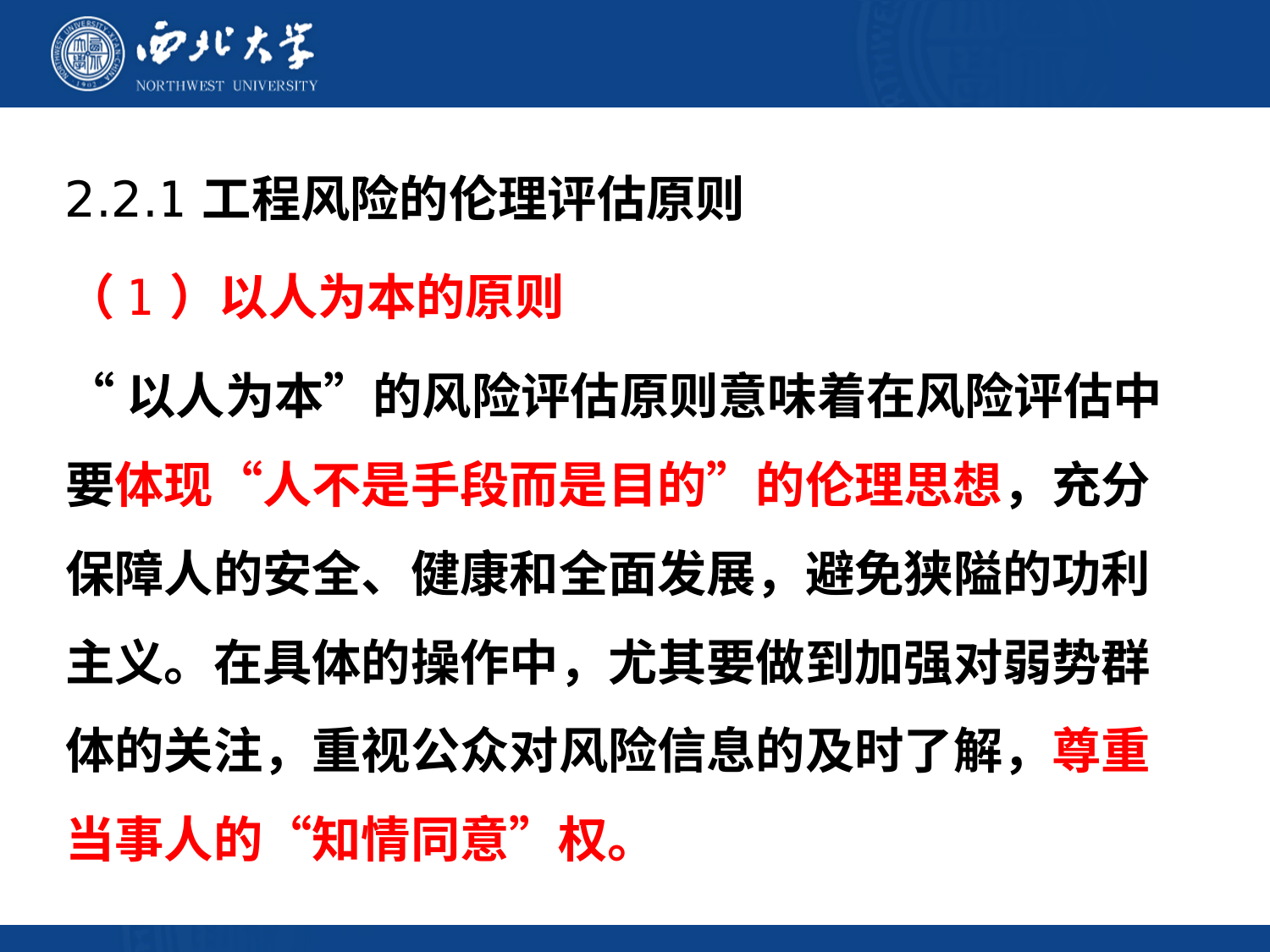

2.2.1工程风险的伦理评估原则
（1）以人为本的原则
“以人为本”的风险评估原则意味着在风险评估中要体现“人不是手段而是目的”的伦理思想，充分保障人的安全、健康和全面发展，避免狭隘的功利主义。在具体的操作中，尤其要做到加强对弱势群体的关注，重视公众对风险信息的及时了解，尊重当事人的“知情同意”权。